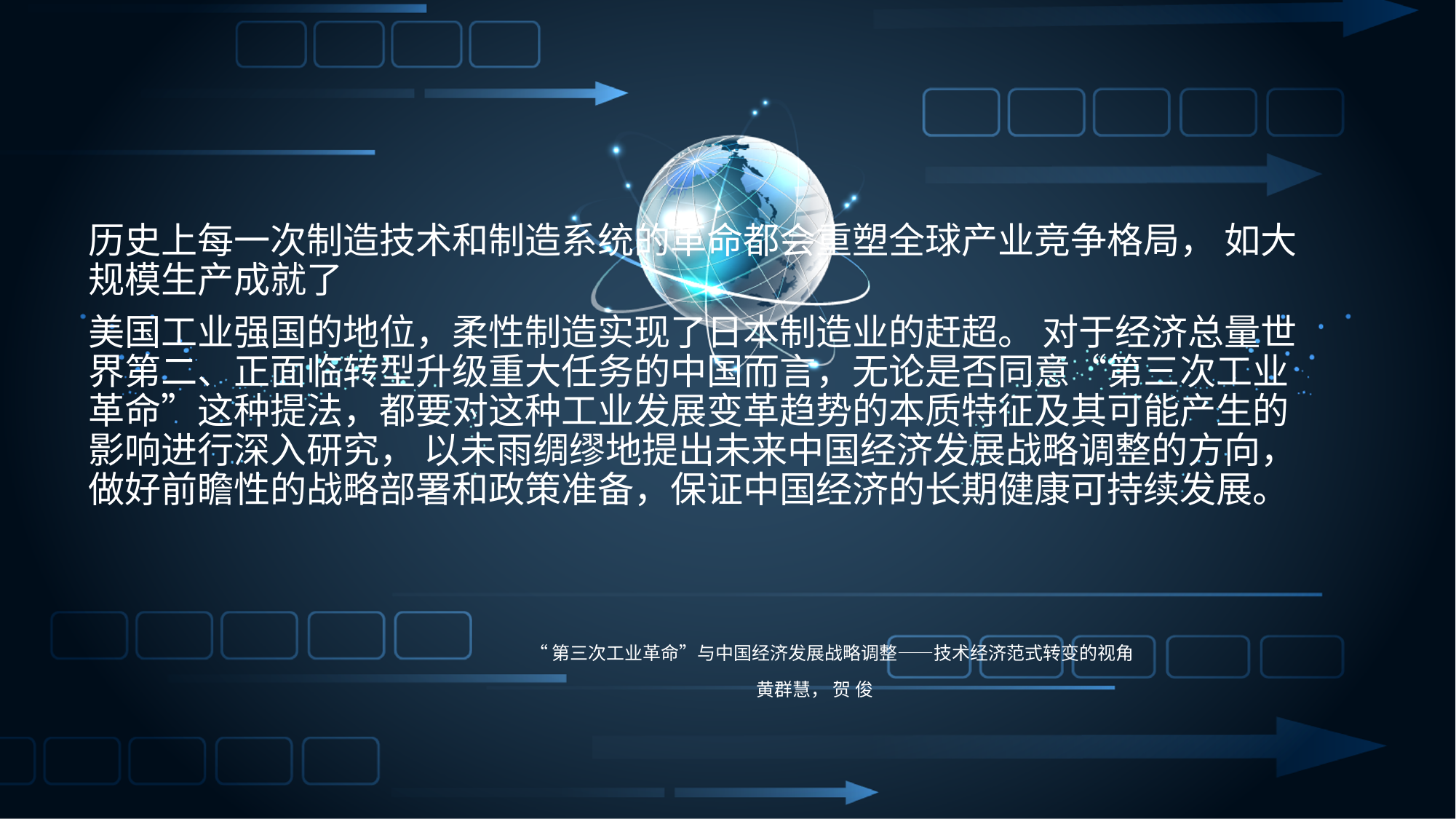

历史上每一次制造技术和制造系统的革命都会重塑全球产业竞争格局， 如大规模生产成就了
美国工业强国的地位，柔性制造实现了日本制造业的赶超。 对于经济总量世界第二、正面临转型升级重大任务的中国而言，无论是否同意“第三次工业革命”这种提法，都要对这种工业发展变革趋势的本质特征及其可能产生的影响进行深入研究， 以未雨绸缪地提出未来中国经济发展战略调整的方向，做好前瞻性的战略部署和政策准备，保证中国经济的长期健康可持续发展。

                                                      “第三次工业革命”与中国经济发展战略调整——技术经济范式转变的视角
                                                                                                                                                                      黄群慧， 贺 俊